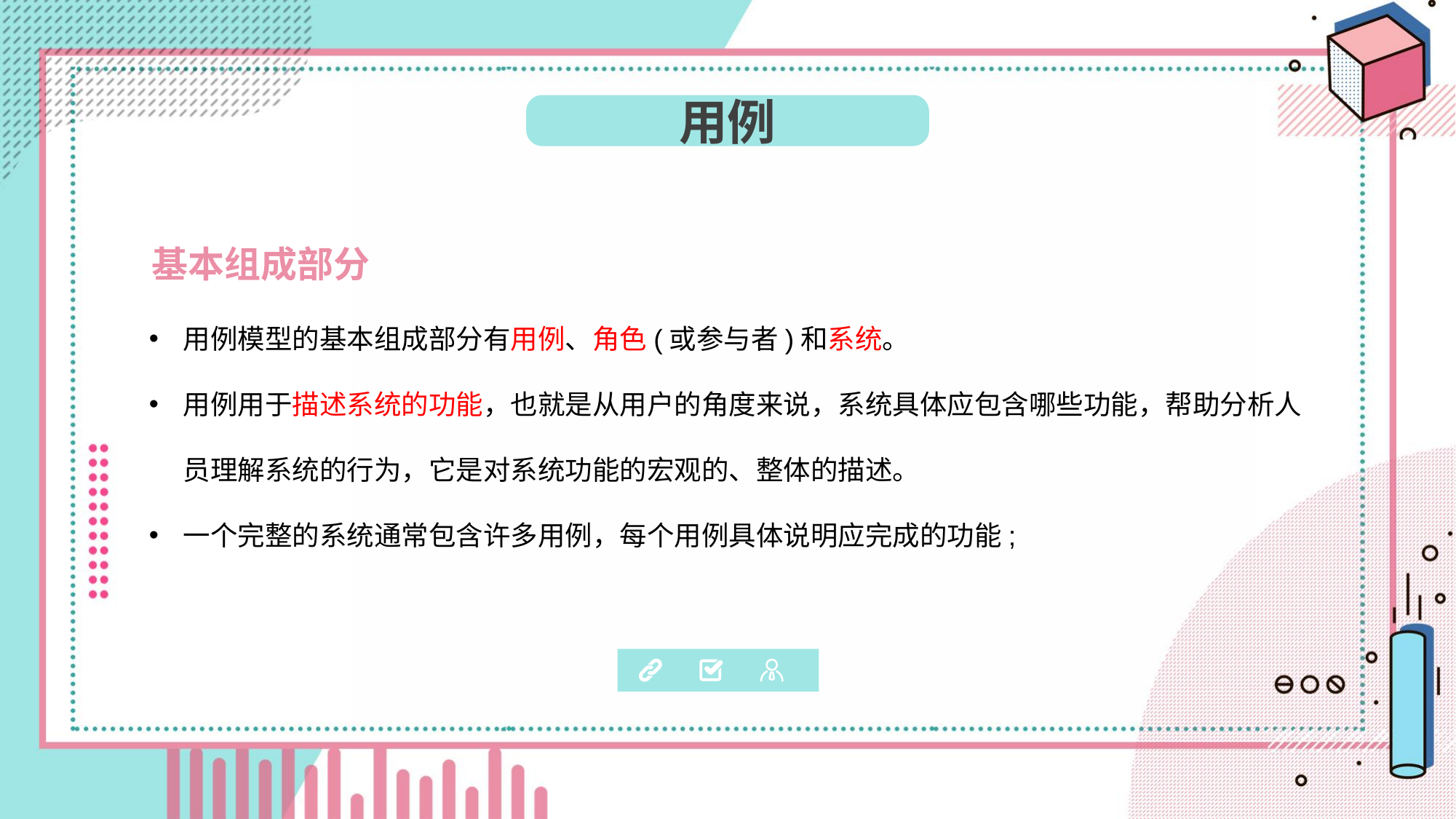

用例
基本组成部分
用例模型的基本组成部分有用例、角色(或参与者)和系统。
用例用于描述系统的功能，也就是从用户的角度来说，系统具体应包含哪些功能，帮助分析人员理解系统的行为，它是对系统功能的宏观的、整体的描述。
一个完整的系统通常包含许多用例，每个用例具体说明应完成的功能;